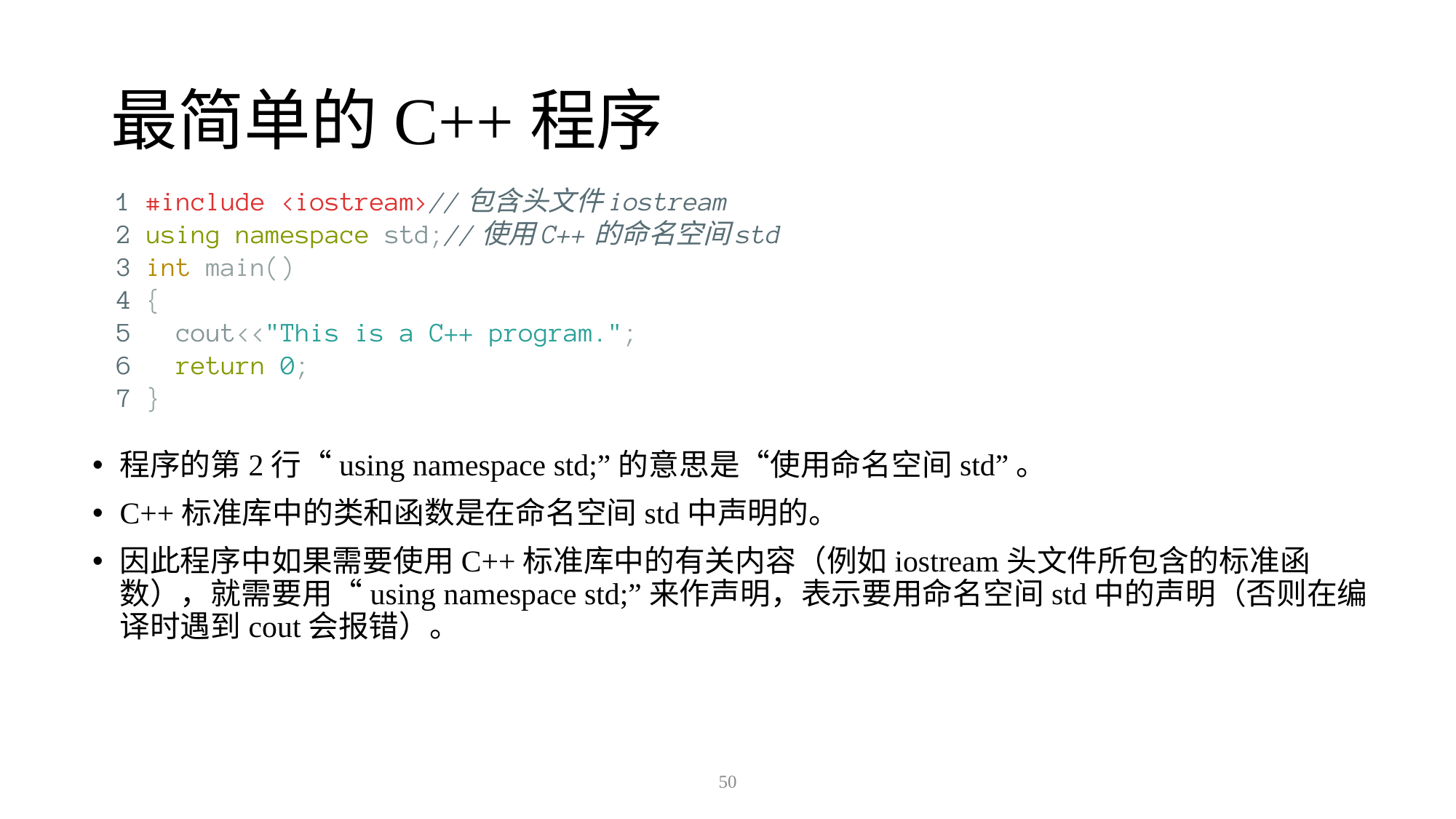

# 最简单的C++程序
 1 #include <iostream>//包含头文件iostream
 2 using namespace std;//使用C++的命名空间std
 3 int main()
 4 {
 5   cout<<"This is a C++ program.";
 6   return 0;
 7 }
程序的第2行“using namespace std;”的意思是“使用命名空间std”。
C++标准库中的类和函数是在命名空间std中声明的。
因此程序中如果需要使用C++标准库中的有关内容（例如iostream头文件所包含的标准函数），就需要用“using namespace std;”来作声明，表示要用命名空间std中的声明（否则在编译时遇到cout会报错）。
50